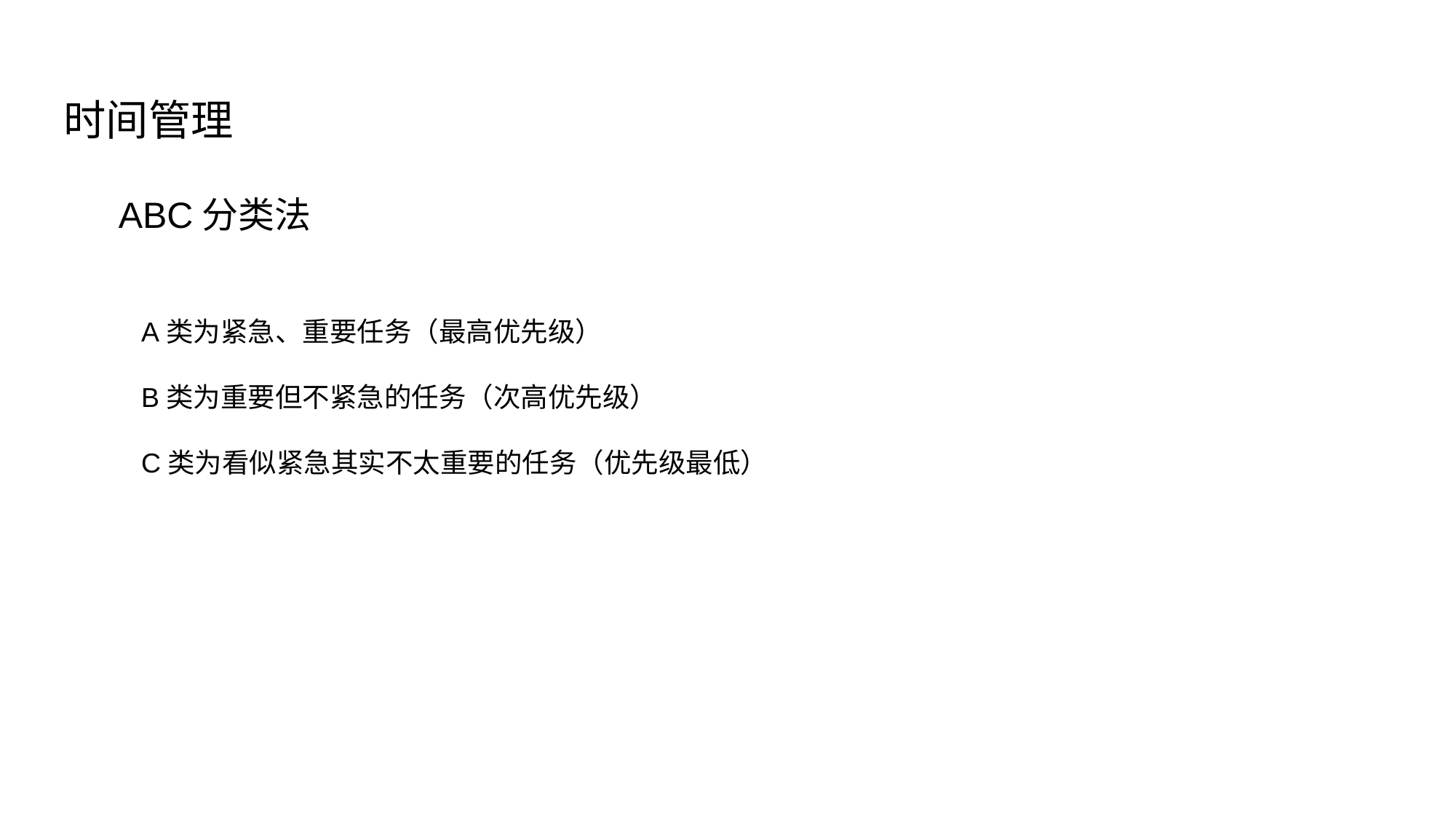

时间管理
ABC分类法
A类为紧急、重要任务（最高优先级）
B类为重要但不紧急的任务（次高优先级）
C类为看似紧急其实不太重要的任务（优先级最低）